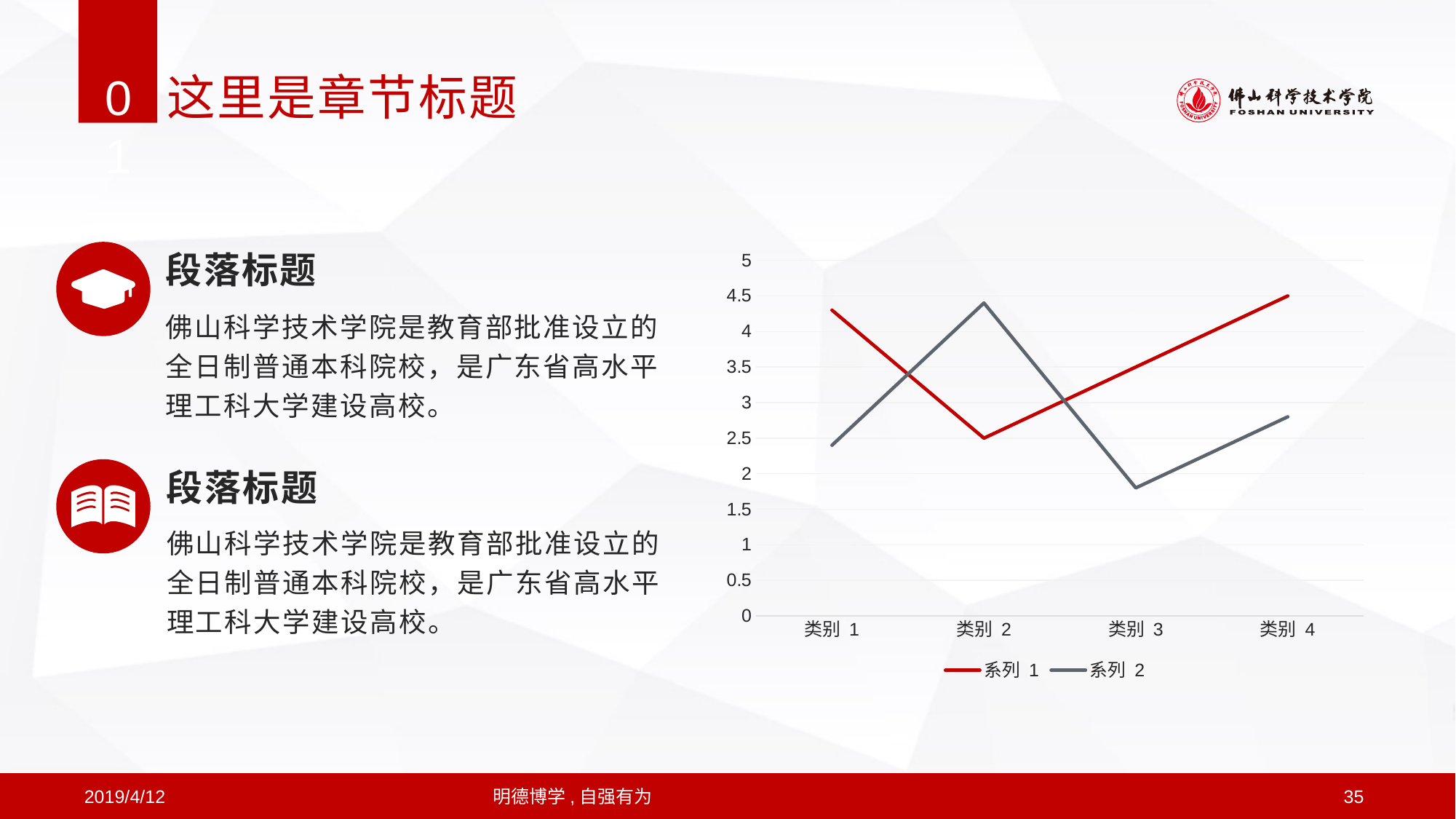

01
这里是章节标题

段落标题
佛山科学技术学院是教育部批准设立的全日制普通本科院校，是广东省高水平理工科大学建设高校。

### Chart

| Category | 系列 1 | 系列 2 |
|---|---|---|
| 类别 1 | 4.3 | 2.4 |
| 类别 2 | 2.5 | 4.4 |
| 类别 3 | 3.5 | 1.8 |
| 类别 4 | 4.5 | 2.8 |

段落标题
佛山科学技术学院是教育部批准设立的全日制普通本科院校，是广东省高水平理工科大学建设高校。

2019/4/12
明德博学,自强有为
35